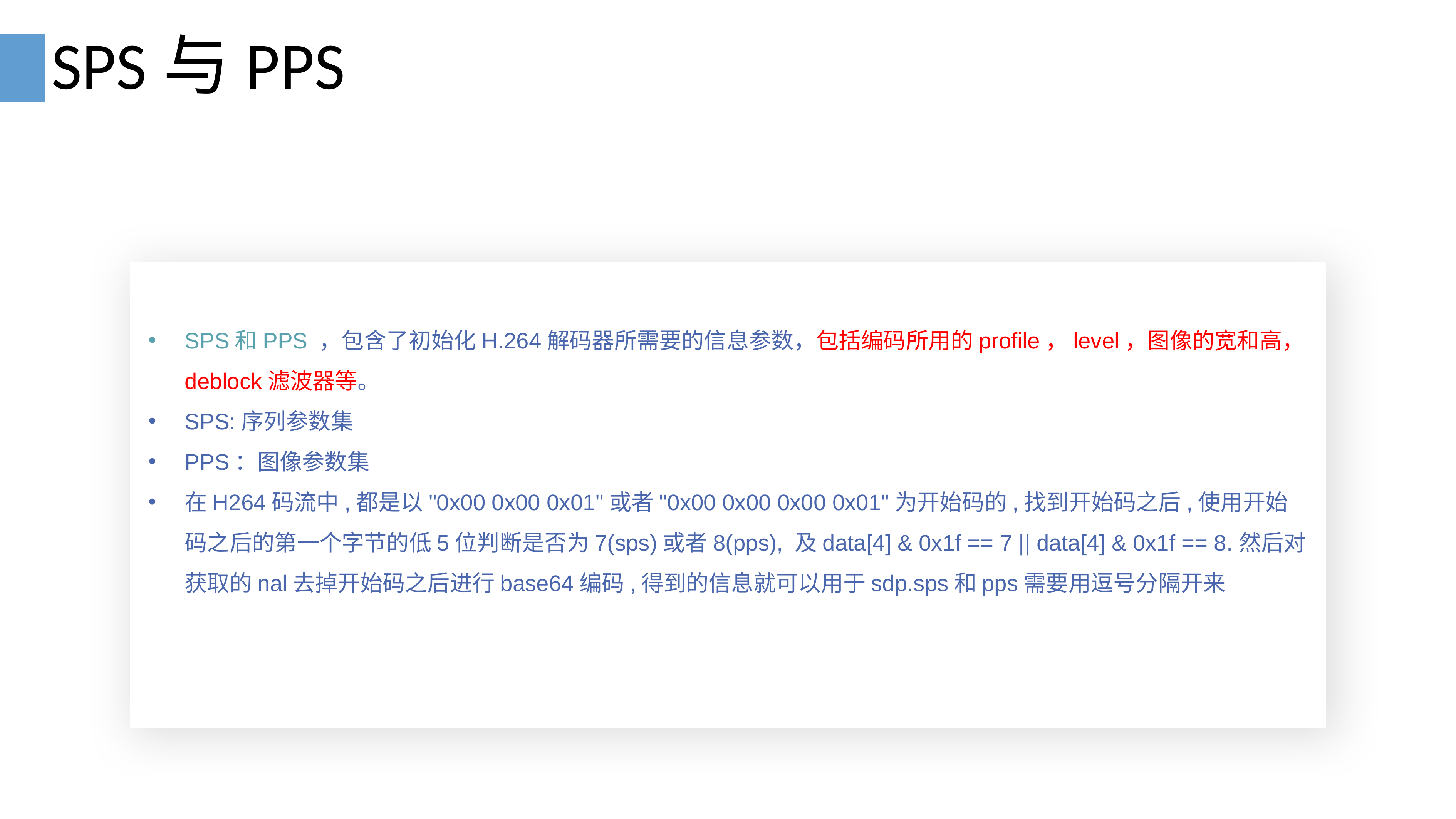

# SPS与PPS

SPS和PPS ，包含了初始化H.264解码器所需要的信息参数，包括编码所用的profile，level，图像的宽和高，deblock滤波器等。
SPS:序列参数集
PPS：图像参数集
在H264码流中,都是以"0x00 0x00 0x01"或者"0x00 0x00 0x00 0x01"为开始码的,找到开始码之后,使用开始码之后的第一个字节的低5位判断是否为7(sps)或者8(pps), 及data[4] & 0x1f == 7 || data[4] & 0x1f == 8.然后对获取的nal去掉开始码之后进行base64编码,得到的信息就可以用于sdp.sps和pps需要用逗号分隔开来